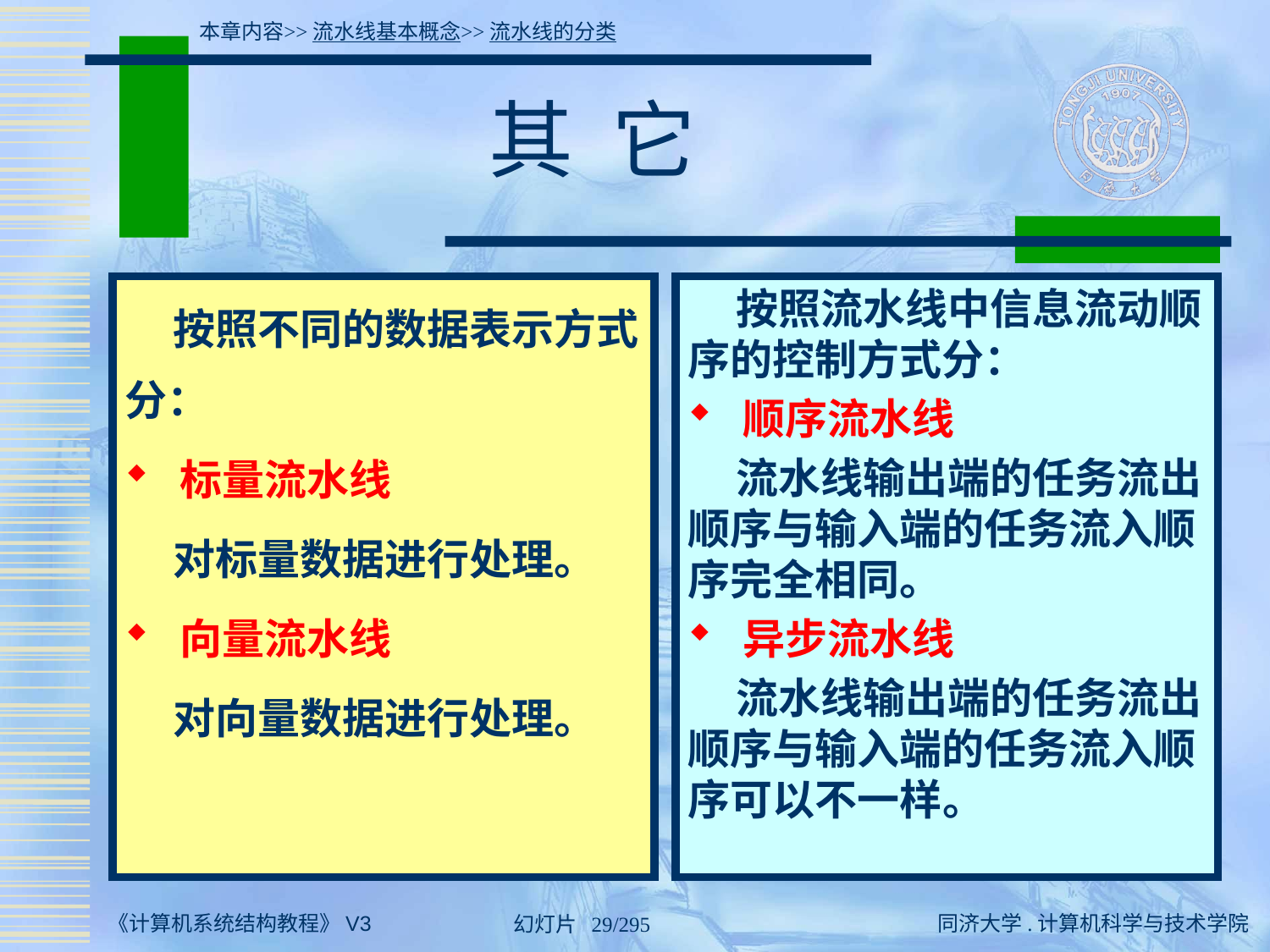

本章内容>>流水线基本概念>>流水线的分类
# 其  它
    按照不同的数据表示方式分：
  标量流水线
    对标量数据进行处理。
  向量流水线
    对向量数据进行处理。

    按照流水线中信息流动顺序的控制方式分：
  顺序流水线
    流水线输出端的任务流出顺序与输入端的任务流入顺序完全相同。
  异步流水线
    流水线输出端的任务流出顺序与输入端的任务流入顺序可以不一样。